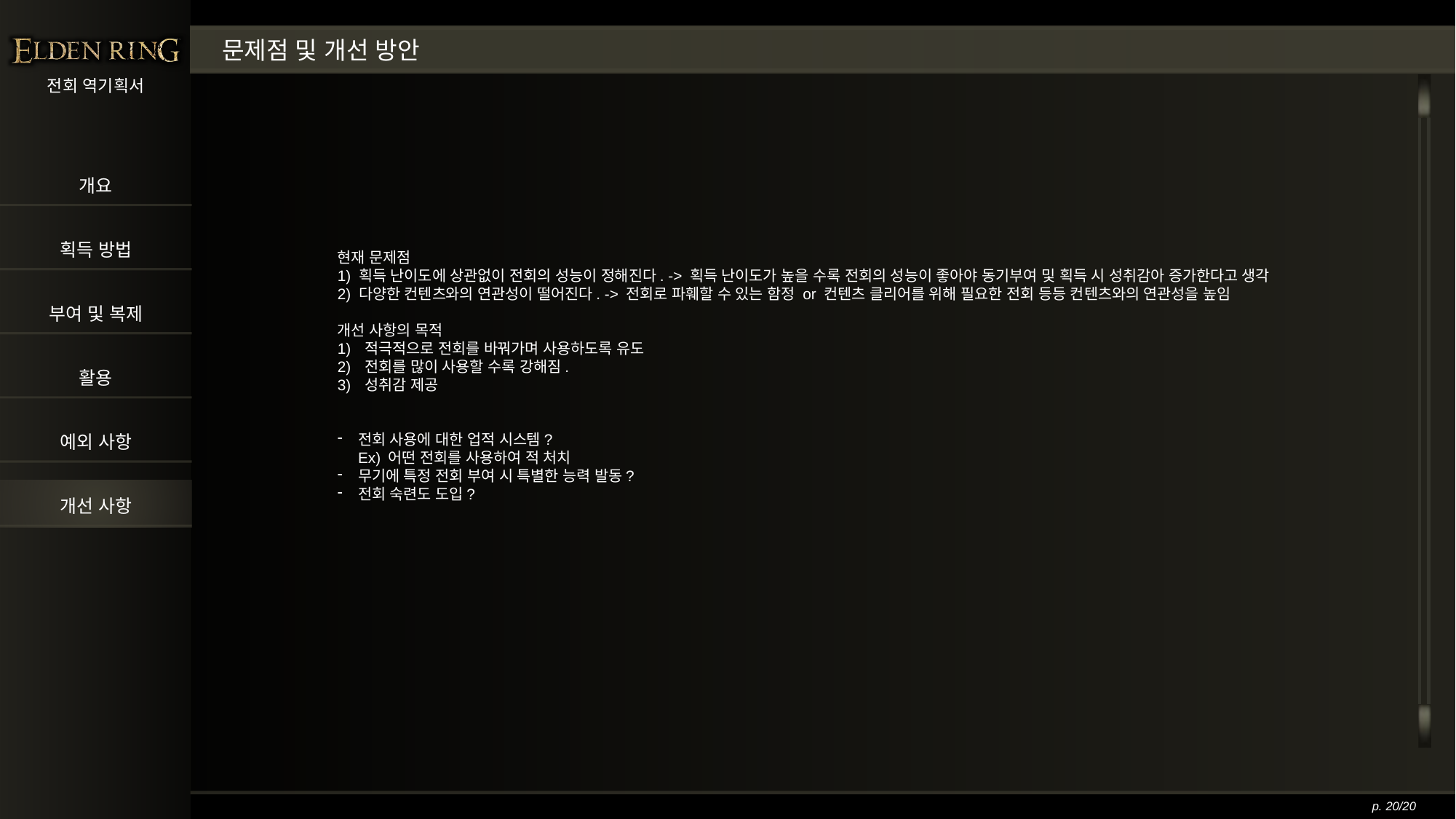

문제점 및 개선 방안
현재 문제점
1) 획득 난이도에 상관없이 전회의 성능이 정해진다. -> 획득 난이도가 높을 수록 전회의 성능이 좋아야 동기부여 및 획득 시 성취감아 증가한다고 생각
2) 다양한 컨텐츠와의 연관성이 떨어진다. -> 전회로 파훼할 수 있는 함정 or 컨텐츠 클리어를 위해 필요한 전회 등등 컨텐츠와의 연관성을 높임

개선 사항의 목적
적극적으로 전회를 바꿔가며 사용하도록 유도
전회를 많이 사용할 수록 강해짐.
성취감 제공

전회 사용에 대한 업적 시스템?
Ex) 어떤 전회를 사용하여 적 처치
무기에 특정 전회 부여 시 특별한 능력 발동?
전회 숙련도 도입?

p. 20/20